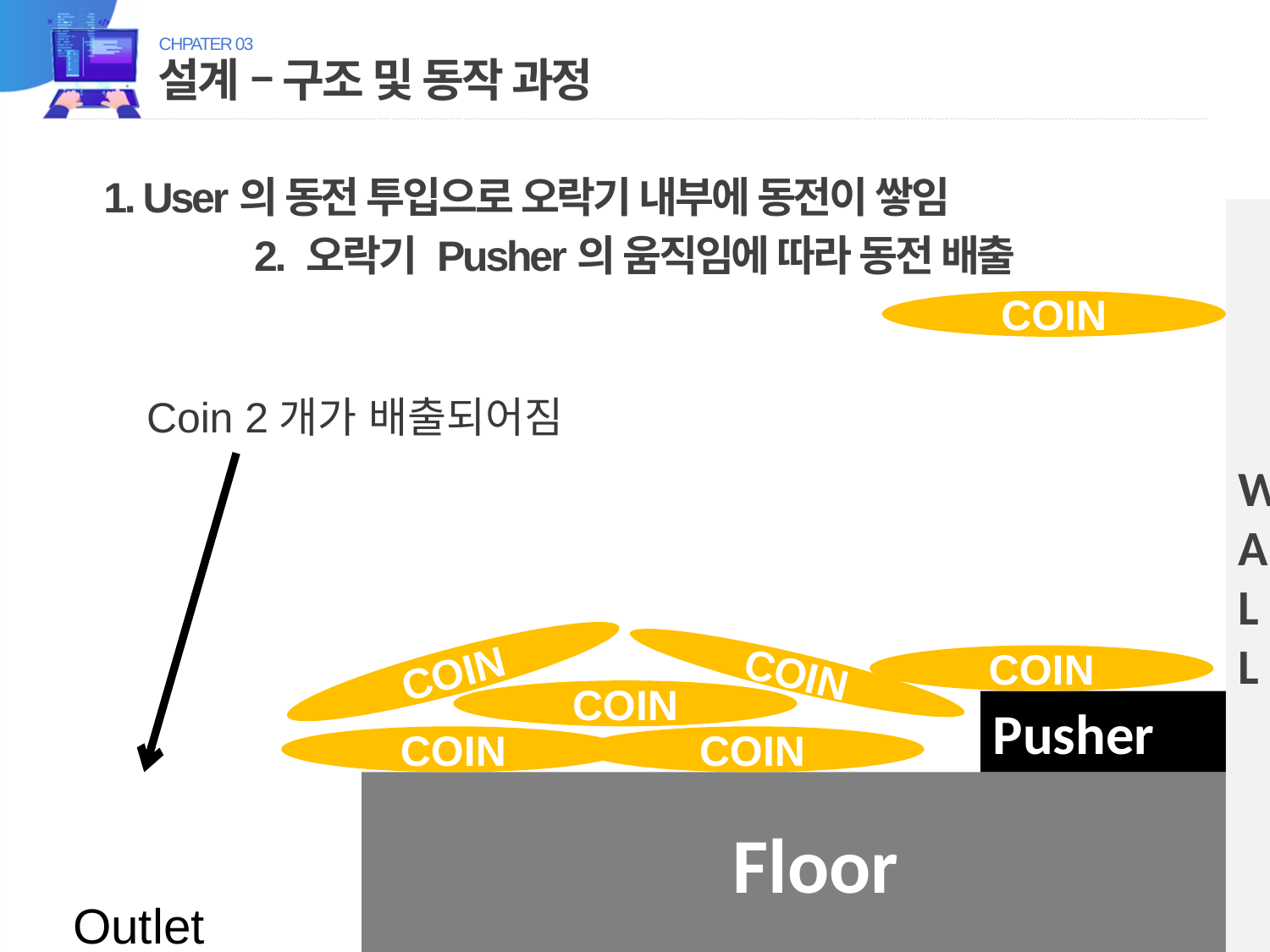

CHPATER 03

# 설계 – 구조 및 동작 과정
1. User의 동전 투입으로 오락기 내부에 동전이 쌓임
2. 오락기 Pusher의 움직임에 따라 동전 배출
WALL
COIN
Coin 2개가 배출되어짐
COIN
COIN
COIN
COIN
Pusher
COIN
COIN
Floor
Outlet